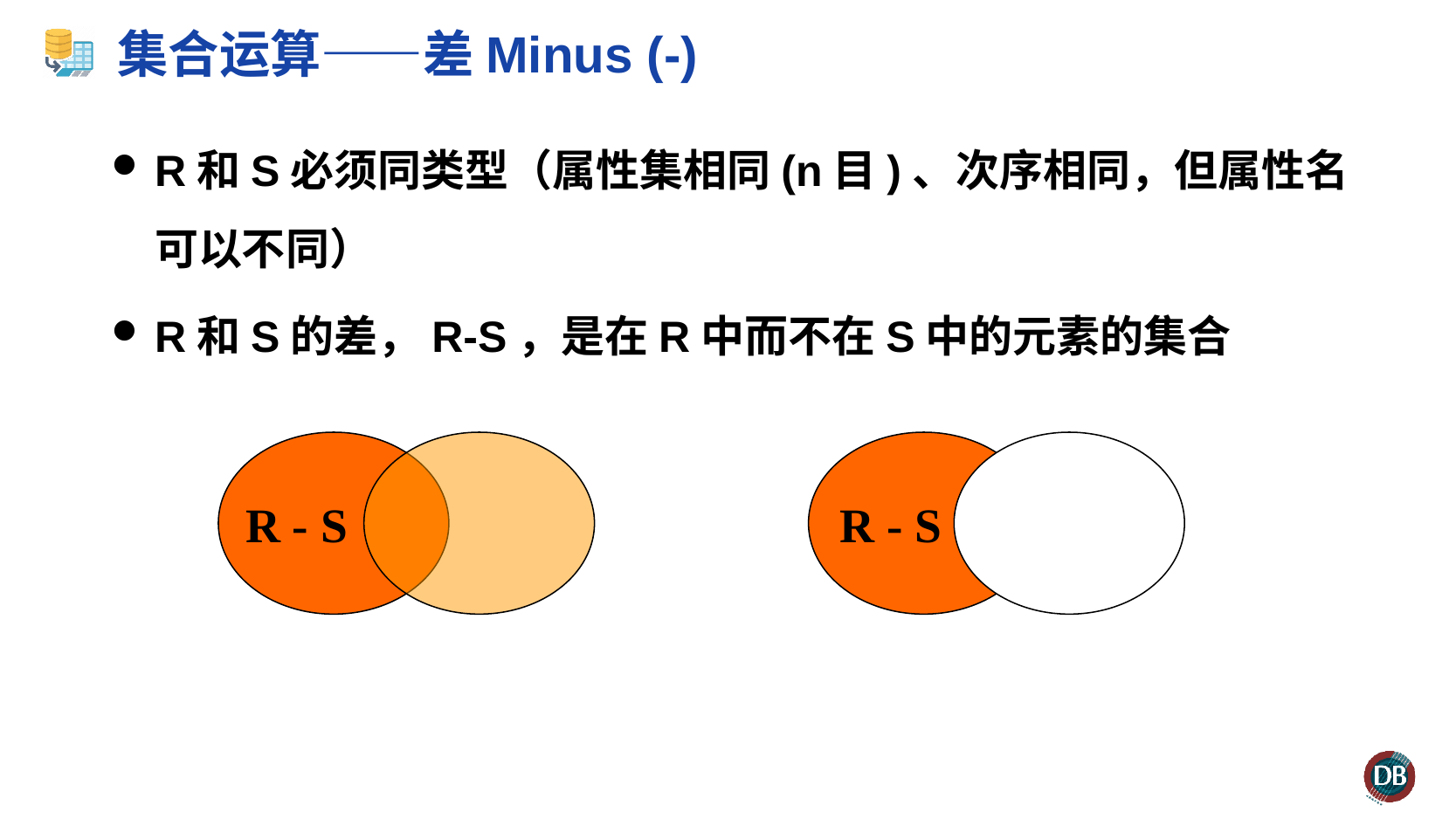

# 集合运算——差Minus (-)
R和S必须同类型（属性集相同(n目)、次序相同，但属性名可以不同）
R和S的差，R-S，是在R中而不在S中的元素的集合

R - S

R - S